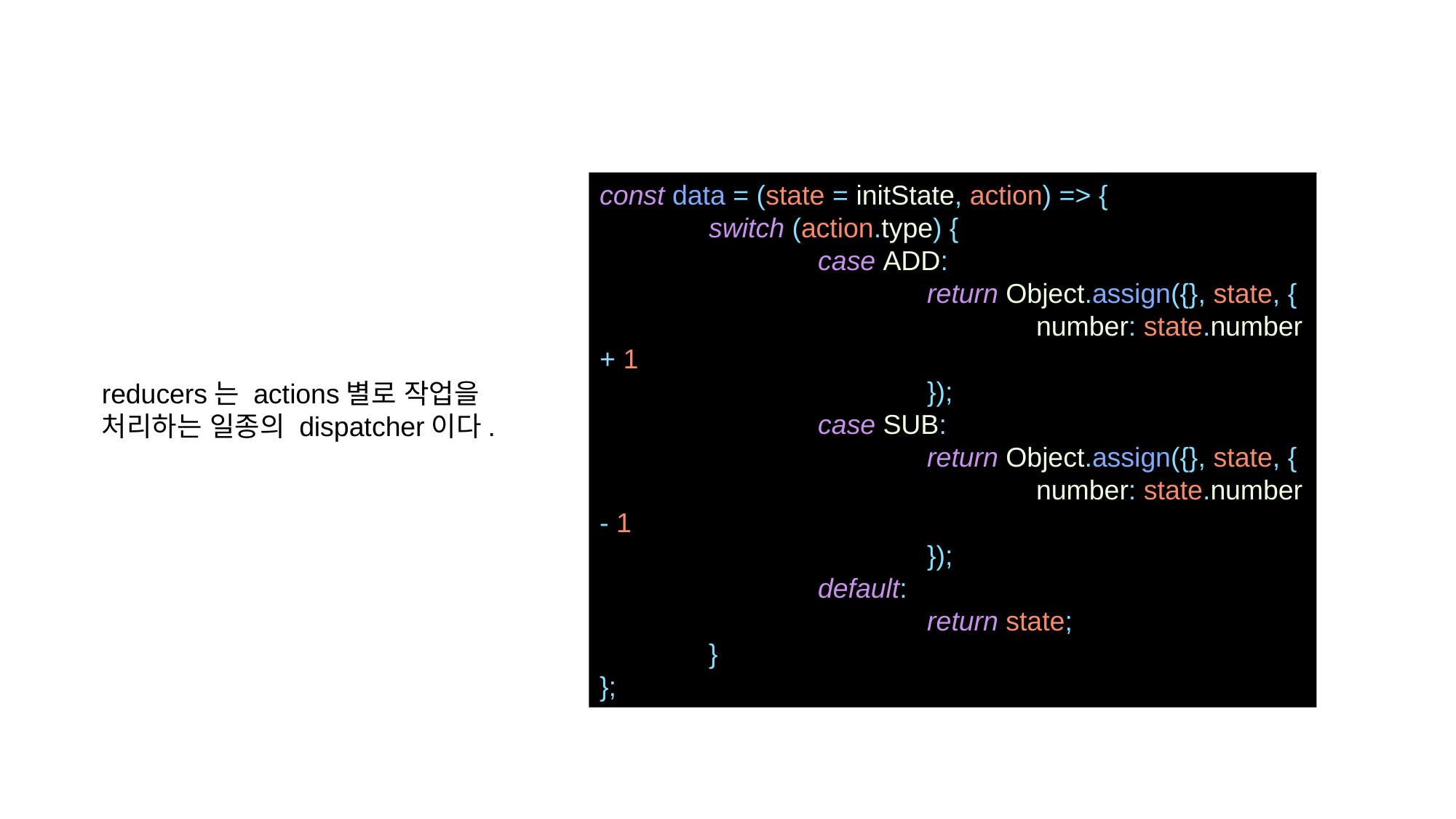

const data = (state = initState, action) => {
	switch (action.type) {
		case ADD:
			return Object.assign({}, state, {
				number: state.number + 1
			});
		case SUB:
			return Object.assign({}, state, {
				number: state.number - 1
			});
		default:
			return state;
	}
};
reducers는 actions별로 작업을 처리하는 일종의 dispatcher이다.